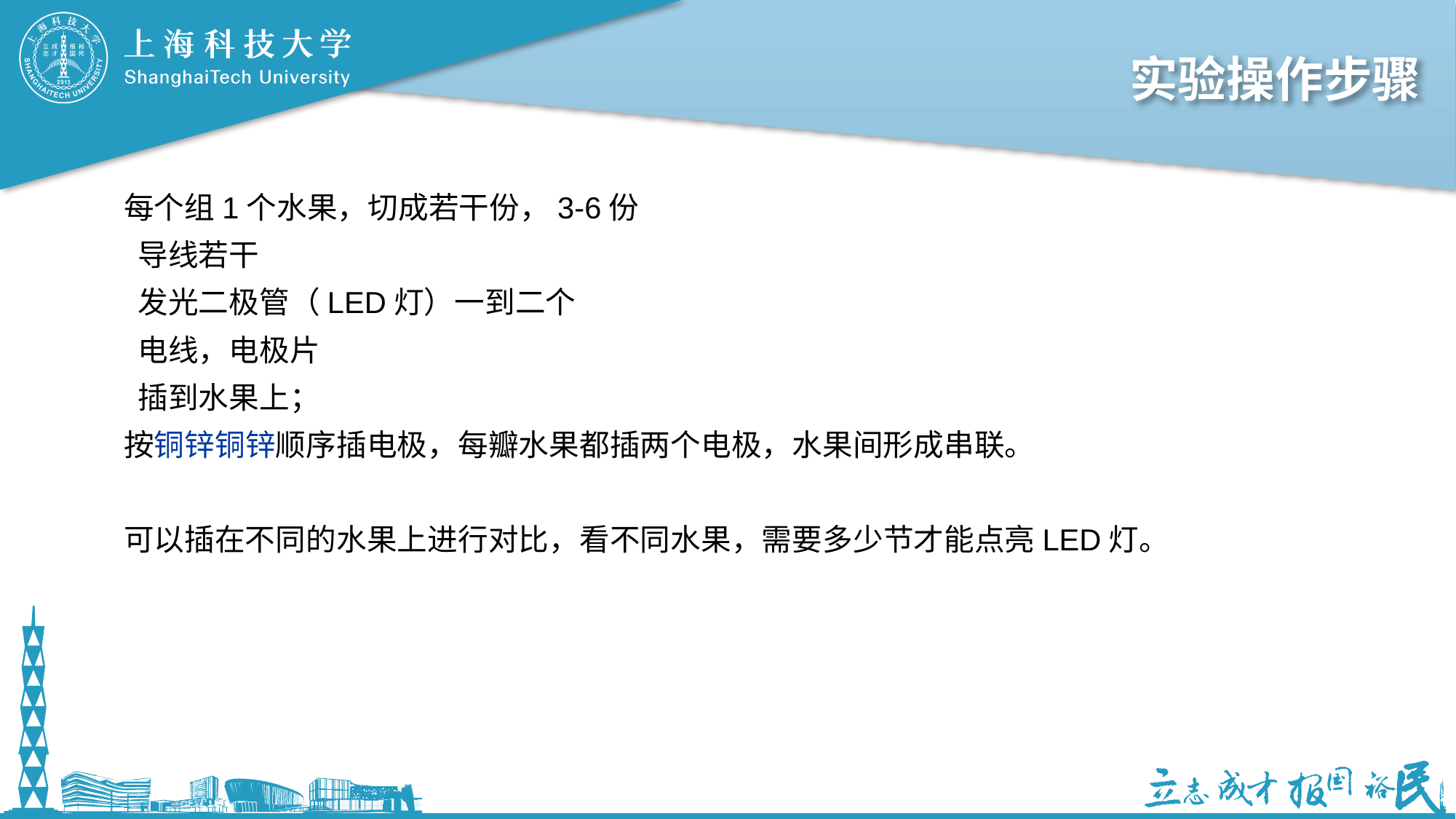

# 实验操作步骤
每个组1个水果，切成若干份，3-6份
 导线若干
 发光二极管（LED灯）一到二个
 电线，电极片
 插到水果上；
按铜锌铜锌顺序插电极，每瓣水果都插两个电极，水果间形成串联。

可以插在不同的水果上进行对比，看不同水果，需要多少节才能点亮LED灯。